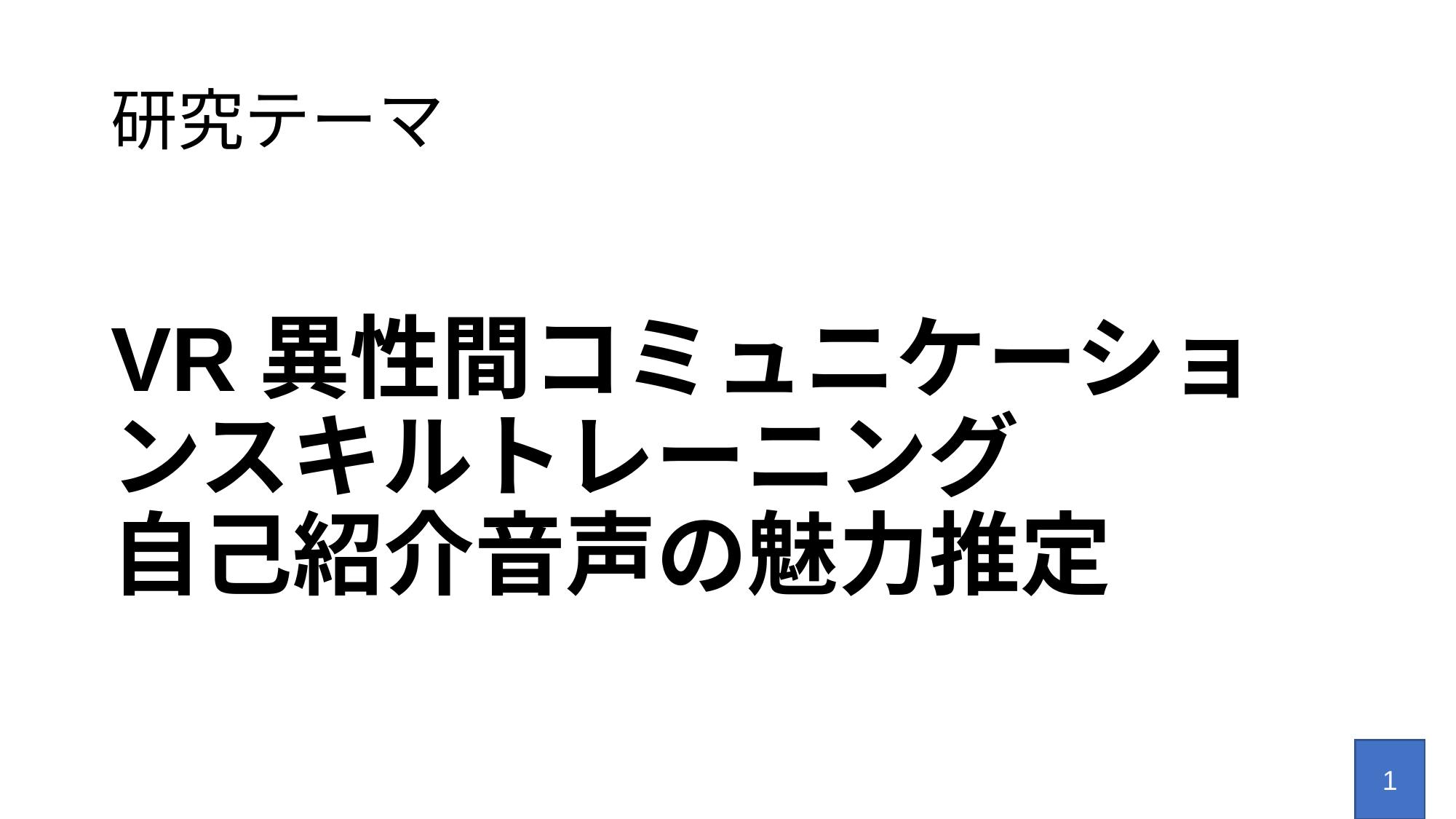

# 研究テーマ
VR異性間コミュニケーションスキルトレーニング
自己紹介音声の魅力推定
1